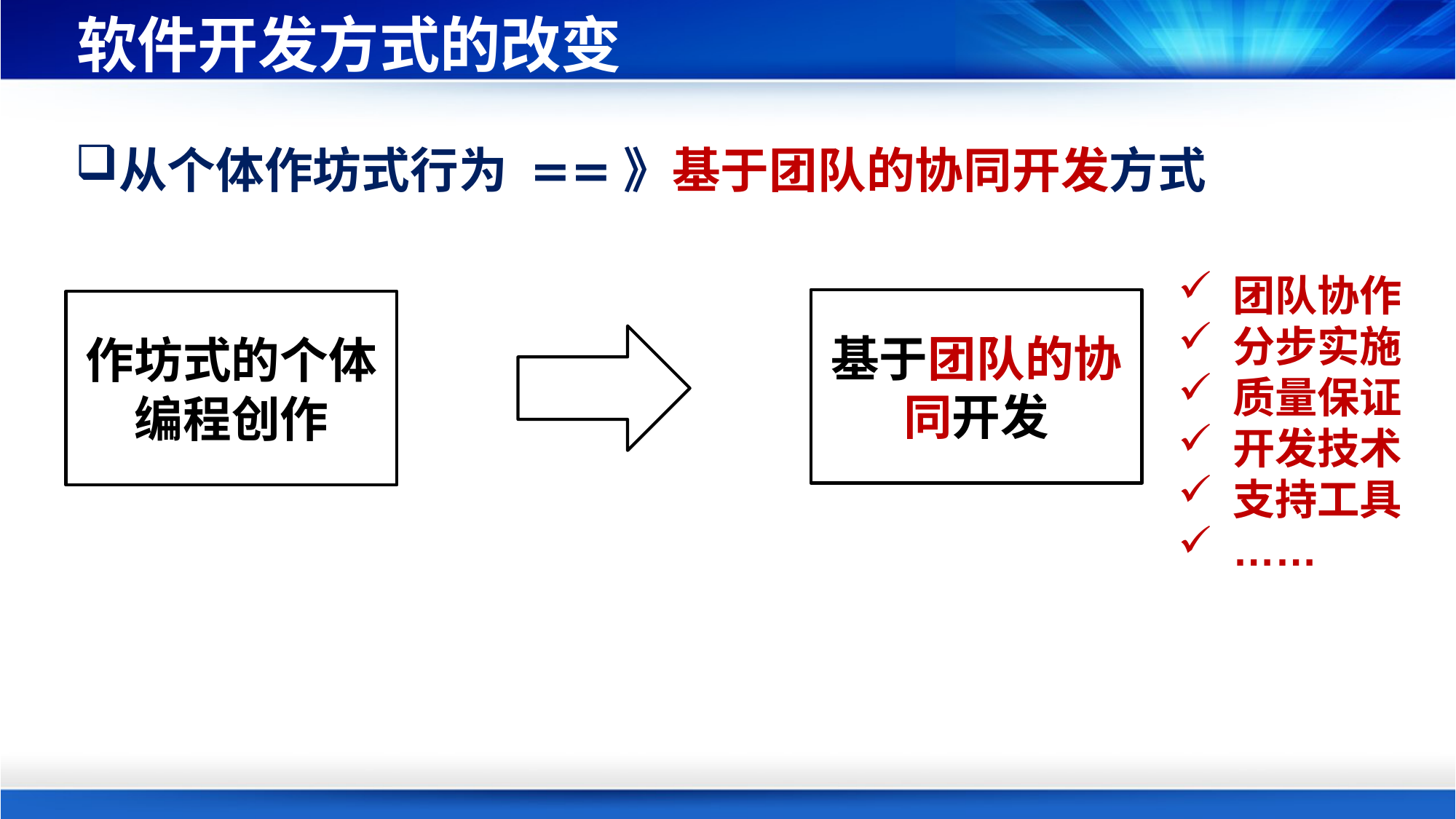

# 软件开发方式的改变
从个体作坊式行为 ==》基于团队的协同开发方式
团队协作
分步实施
质量保证
开发技术
支持工具
……
基于团队的协同开发
作坊式的个体编程创作